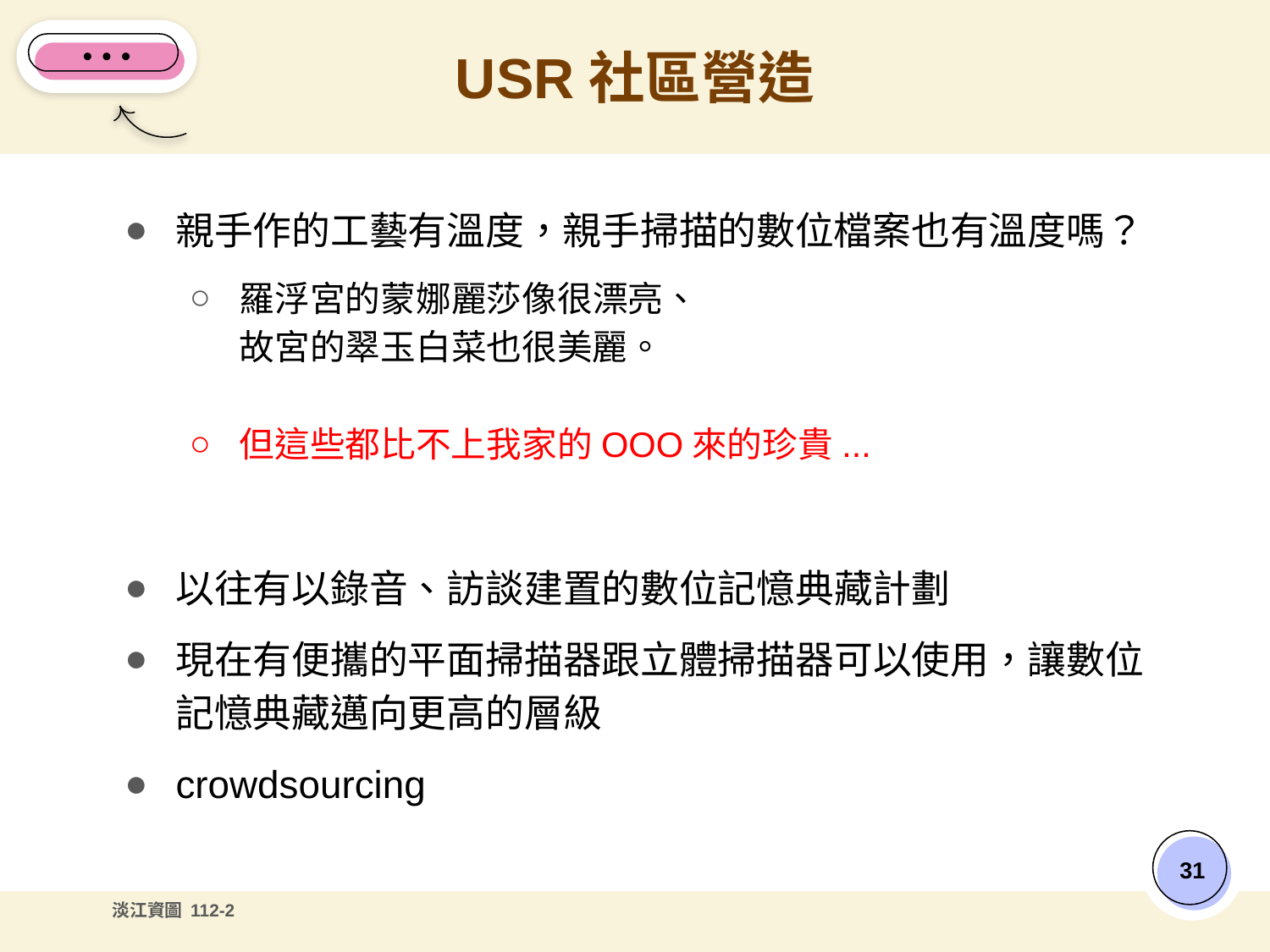

# USR社區營造
親手作的工藝有溫度，親手掃描的數位檔案也有溫度嗎？
羅浮宮的蒙娜麗莎像很漂亮、
故宮的翠玉白菜也很美麗。
但這些都比不上我家的OOO來的珍貴...

以往有以錄音、訪談建置的數位記憶典藏計劃
現在有便攜的平面掃描器跟立體掃描器可以使用，讓數位記憶典藏邁向更高的層級
crowdsourcing
31